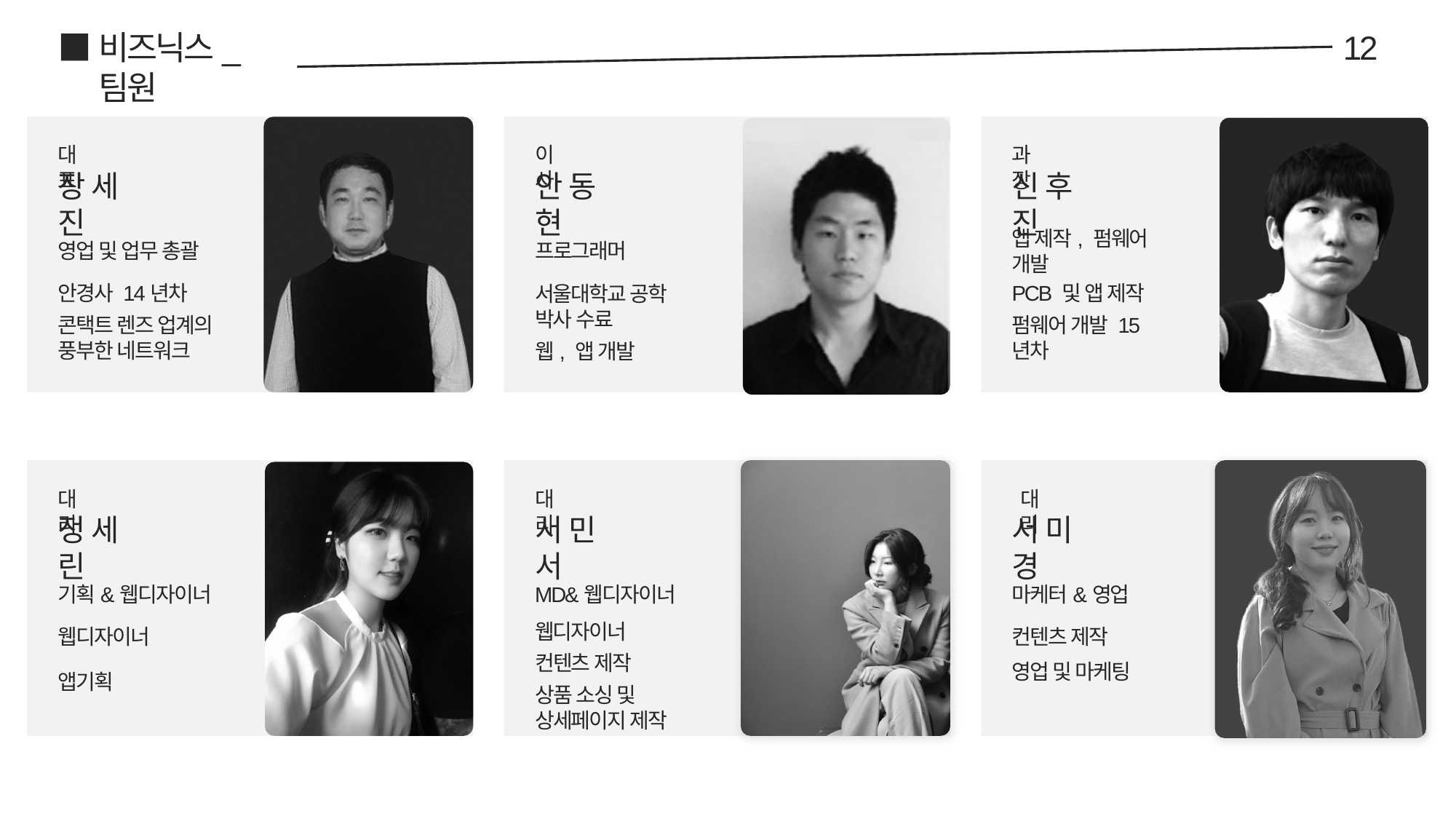

비즈닉스_팀원
12

대표
이사
과장
장 세 진
안 동 현
신 후 진
영업 및 업무 총괄
프로그래머
앱 제작, 펌웨어 개발
안경사 14년차
PCB 및 앱 제작
서울대학교 공학
박사 수료
콘택트 렌즈 업계의
풍부한 네트워크
펌웨어 개발 15년차
웹, 앱 개발

대리
대리
대리
정 세 린
서 민 서
서 미 경
기획&웹디자이너
MD&웹디자이너
마케터&영업
웹디자이너
웹디자이너
컨텐츠 제작
컨텐츠 제작
영업 및 마케팅
앱기획
상품 소싱 및
상세페이지 제작